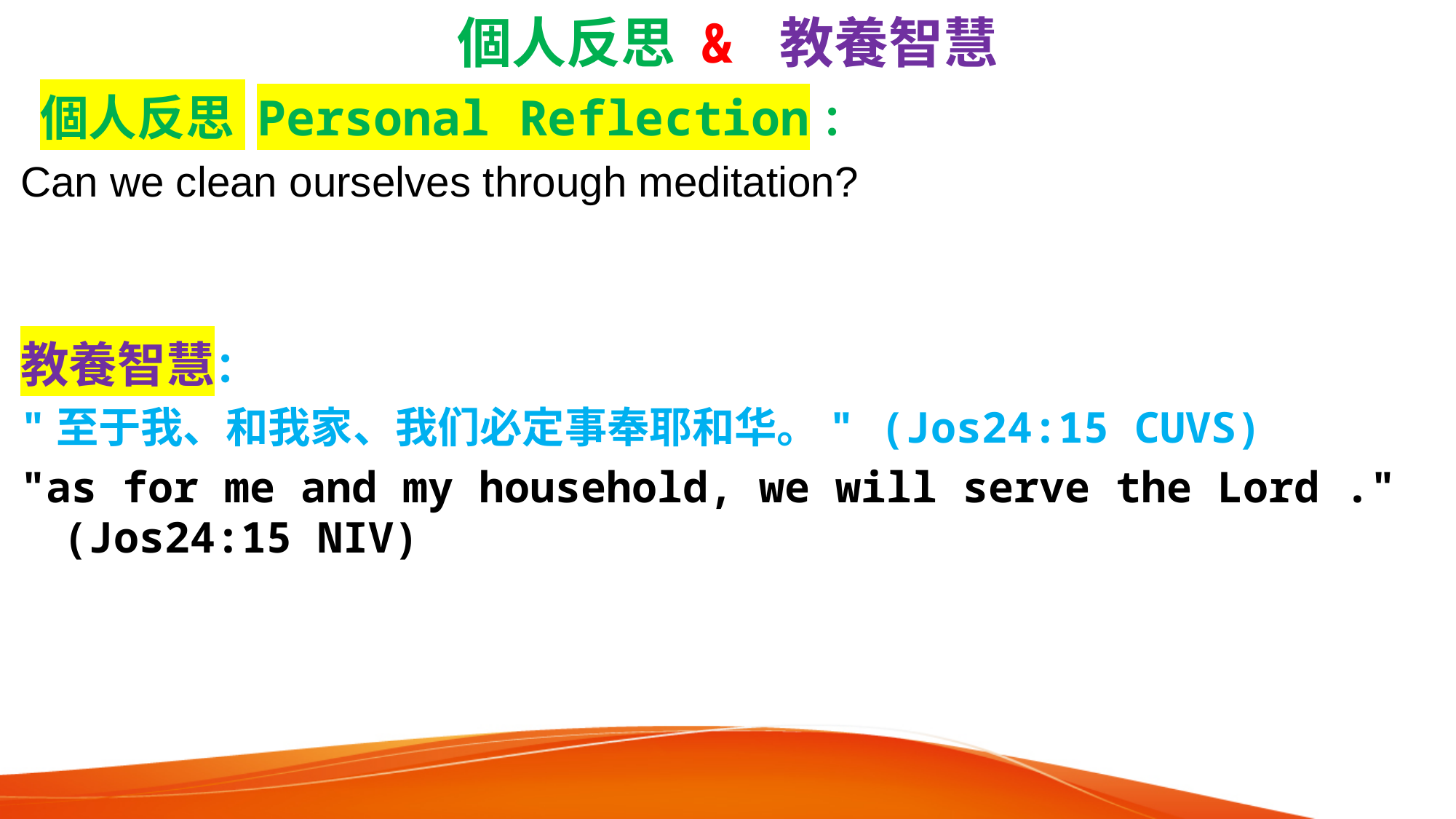

# 個人反思 & 教養智慧
 個人反思 Personal Reflection：
Can we clean ourselves through meditation?

教養智慧：
"至于我、和我家、我们必定事奉耶和华。" (Jos24:15 CUVS)
"as for me and my household, we will serve the Lord ." (Jos24:15 NIV)